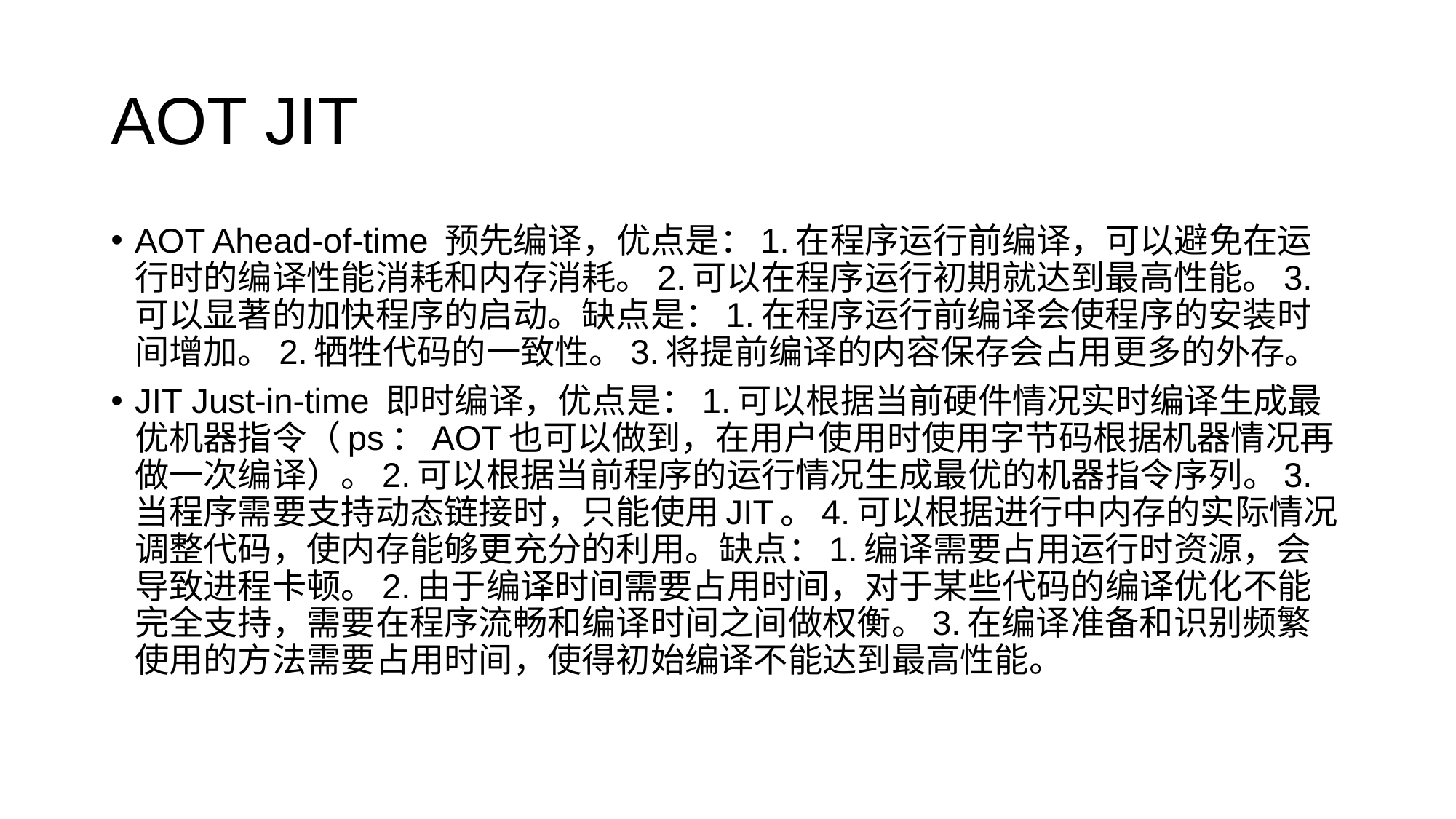

# AOT JIT
AOT Ahead-of-time 预先编译，优点是：1.在程序运行前编译，可以避免在运行时的编译性能消耗和内存消耗。2.可以在程序运行初期就达到最高性能。3.可以显著的加快程序的启动。缺点是：1.在程序运行前编译会使程序的安装时间增加。2.牺牲代码的一致性。3.将提前编译的内容保存会占用更多的外存。
JIT Just-in-time 即时编译，优点是：1.可以根据当前硬件情况实时编译生成最优机器指令（ps：AOT也可以做到，在用户使用时使用字节码根据机器情况再做一次编译）。2.可以根据当前程序的运行情况生成最优的机器指令序列。3.当程序需要支持动态链接时，只能使用JIT。4.可以根据进行中内存的实际情况调整代码，使内存能够更充分的利用。缺点：1.编译需要占用运行时资源，会导致进程卡顿。2.由于编译时间需要占用时间，对于某些代码的编译优化不能完全支持，需要在程序流畅和编译时间之间做权衡。3.在编译准备和识别频繁使用的方法需要占用时间，使得初始编译不能达到最高性能。